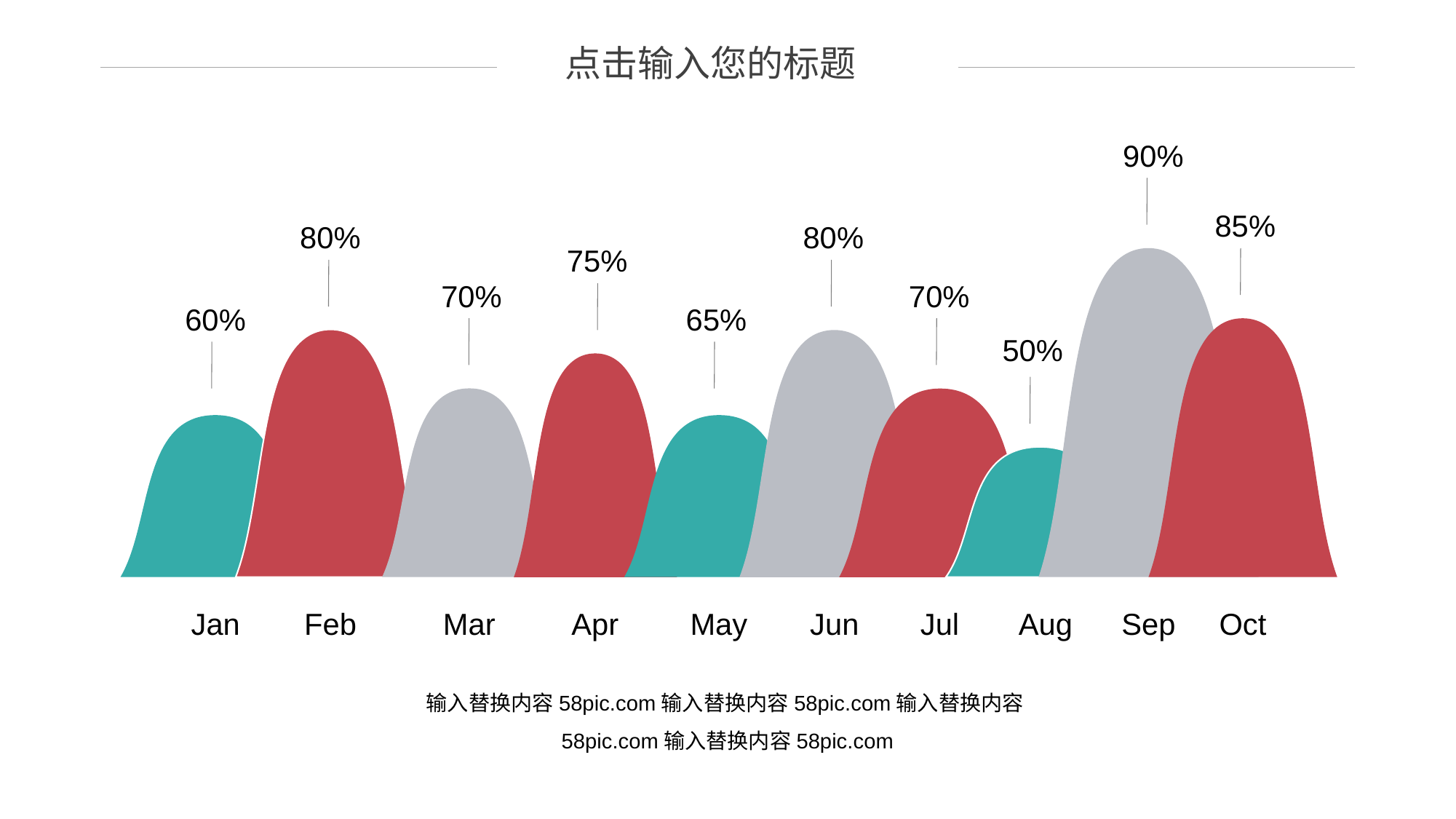

点击输入您的标题
90%

Sep
85%

Oct
80%

Feb
80%

Jun
75%

Apr
70%

Mar
70%

Jul
60%

Jan
65%

May
50%

Aug
输入替换内容58pic.com输入替换内容58pic.com输入替换内容58pic.com输入替换内容58pic.com